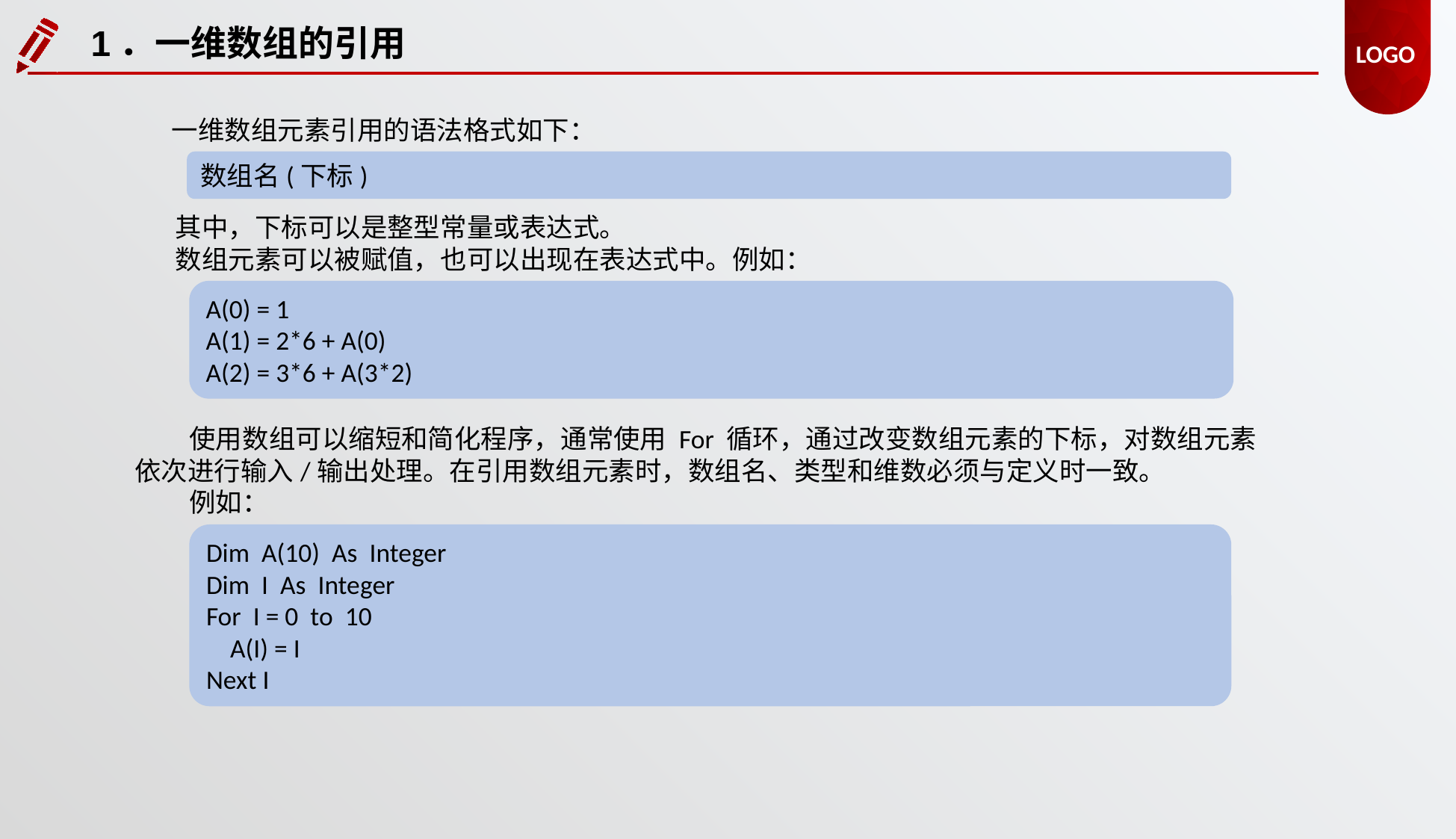

1．一维数组的引用
一维数组元素引用的语法格式如下：
数组名(下标)
其中，下标可以是整型常量或表达式。
数组元素可以被赋值，也可以出现在表达式中。例如：
A(0) = 1
A(1) = 2*6 + A(0)
A(2) = 3*6 + A(3*2)
使用数组可以缩短和简化程序，通常使用 For 循环，通过改变数组元素的下标，对数组元素依次进行输入/输出处理。在引用数组元素时，数组名、类型和维数必须与定义时一致。
例如：
Dim  A(10)  As  Integer
Dim  I  As  Integer
For  I = 0  to  10
    A(I) = I
Next I